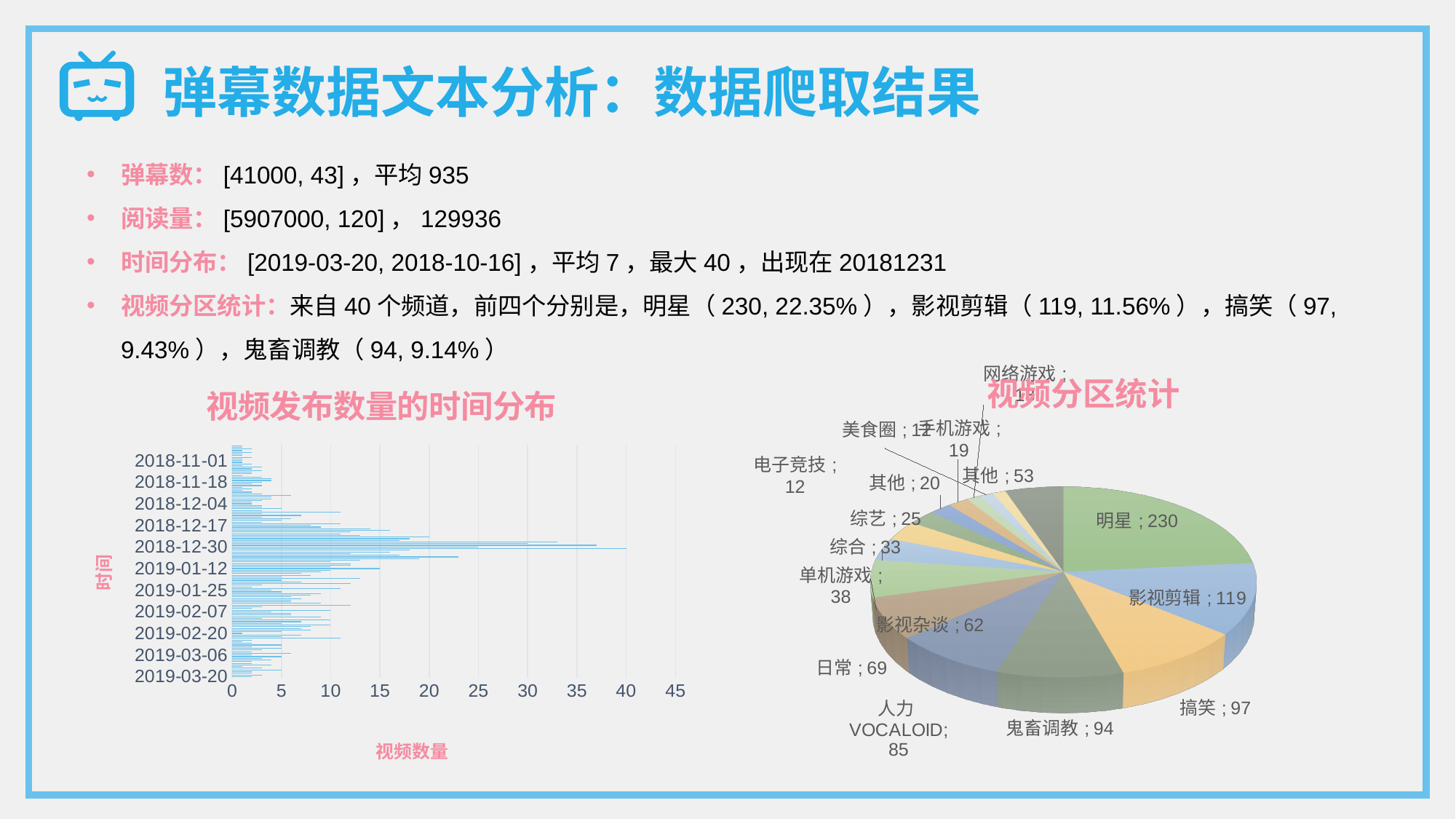

弹幕数据文本分析：数据爬取结果
弹幕数：[41000, 43]，平均935
阅读量：[5907000, 120]，129936
时间分布：[2019-03-20, 2018-10-16]，平均7，最大40，出现在20181231
视频分区统计：来自40个频道，前四个分别是，明星（230, 22.35%），影视剪辑（119, 11.56%），搞笑（97, 9.43%），鬼畜调教（94, 9.14%）

[unsupported chart]

### Chart: 视频发布数量的时间分布

| Category | 计数 |
|---|---|
| 2019-03-20 | 2.0 |
| 2019-03-19 | 3.0 |
| 2019-03-18 | 2.0 |
| 2019-03-17 | 2.0 |
| 2019-03-15 | 5.0 |
| 2019-03-14 | 3.0 |
| 2019-03-13 | 1.0 |
| 2019-03-12 | 4.0 |
| 2019-03-11 | 2.0 |
| 2019-03-10 | 2.0 |
| 2019-03-09 | 4.0 |
| 2019-03-08 | 3.0 |
| 2019-03-07 | 5.0 |
| 2019-03-06 | 2.0 |
| 2019-03-05 | 6.0 |
| 2019-03-04 | 2.0 |
| 2019-03-03 | 3.0 |
| 2019-03-02 | 5.0 |
| 2019-03-01 | 2.0 |
| 2019-02-28 | 5.0 |
| 2019-02-27 | 2.0 |
| 2019-02-26 | 1.0 |
| 2019-02-24 | 2.0 |
| 2019-02-23 | 11.0 |
| 2019-02-22 | 5.0 |
| 2019-02-21 | 7.0 |
| 2019-02-20 | 1.0 |
| 2019-02-19 | 5.0 |
| 2019-02-18 | 8.0 |
| 2019-02-17 | 7.0 |
| 2019-02-16 | 8.0 |
| 2019-02-15 | 10.0 |
| 2019-02-14 | 5.0 |
| 2019-02-13 | 7.0 |
| 2019-02-12 | 10.0 |
| 2019-02-11 | 3.0 |
| 2019-02-10 | 9.0 |
| 2019-02-09 | 6.0 |
| 2019-02-08 | 6.0 |
| 2019-02-07 | 4.0 |
| 2019-02-06 | 10.0 |
| 2019-02-05 | 2.0 |
| 2019-02-04 | 3.0 |
| 2019-02-03 | 12.0 |
| 2019-02-02 | 9.0 |
| 2019-02-01 | 6.0 |
| 2019-01-31 | 6.0 |
| 2019-01-30 | 7.0 |
| 2019-01-29 | 6.0 |
| 2019-01-28 | 8.0 |
| 2019-01-27 | 9.0 |
| 2019-01-26 | 5.0 |
| 2019-01-25 | 4.0 |
| 2019-01-24 | 11.0 |
| 2019-01-23 | 2.0 |
| 2019-01-22 | 3.0 |
| 2019-01-21 | 12.0 |
| 2019-01-20 | 7.0 |
| 2019-01-19 | 5.0 |
| 2019-01-18 | 13.0 |
| 2019-01-17 | 5.0 |
| 2019-01-16 | 8.0 |
| 2019-01-15 | 7.0 |
| 2019-01-14 | 9.0 |
| 2019-01-13 | 10.0 |
| 2019-01-12 | 15.0 |
| 2019-01-11 | 10.0 |
| 2019-01-10 | 12.0 |
| 2019-01-09 | 12.0 |
| 2019-01-08 | 10.0 |
| 2019-01-07 | 13.0 |
| 2019-01-06 | 19.0 |
| 2019-01-05 | 23.0 |
| 2019-01-04 | 17.0 |
| 2019-01-03 | 12.0 |
| 2019-01-02 | 16.0 |
| 2019-01-01 | 18.0 |
| 2018-12-31 | 40.0 |
| 2018-12-30 | 25.0 |
| 2018-12-29 | 37.0 |
| 2018-12-28 | 30.0 |
| 2018-12-27 | 33.0 |
| 2018-12-26 | 17.0 |
| 2018-12-25 | 18.0 |
| 2018-12-24 | 20.0 |
| 2018-12-23 | 13.0 |
| 2018-12-22 | 11.0 |
| 2018-12-21 | 12.0 |
| 2018-12-20 | 16.0 |
| 2018-12-19 | 14.0 |
| 2018-12-18 | 9.0 |
| 2018-12-17 | 8.0 |
| 2018-12-16 | 11.0 |
| 2018-12-15 | 3.0 |
| 2018-12-14 | 5.0 |
| 2018-12-13 | 6.0 |
| 2018-12-12 | 3.0 |
| 2018-12-11 | 7.0 |
| 2018-12-10 | 3.0 |
| 2018-12-09 | 11.0 |
| 2018-12-08 | 3.0 |
| 2018-12-07 | 5.0 |
| 2018-12-06 | 3.0 |
| 2018-12-05 | 3.0 |
| 2018-12-04 | 2.0 |
| 2018-12-03 | 2.0 |
| 2018-12-02 | 3.0 |
| 2018-12-01 | 4.0 |
| 2018-11-29 | 4.0 |
| 2018-11-28 | 6.0 |
| 2018-11-26 | 3.0 |
| 2018-11-25 | 2.0 |
| 2018-11-24 | 1.0 |
| 2018-11-23 | 2.0 |
| 2018-11-22 | 1.0 |
| 2018-11-21 | 3.0 |
| 2018-11-20 | 2.0 |
| 2018-11-18 | 3.0 |
| 2018-11-17 | 4.0 |
| 2018-11-16 | 4.0 |
| 2018-11-15 | 3.0 |
| 2018-11-13 | 1.0 |
| 2018-11-12 | 2.0 |
| 2018-11-11 | 2.0 |
| 2018-11-10 | 3.0 |
| 2018-11-09 | 2.0 |
| 2018-11-07 | 3.0 |
| 2018-11-06 | 1.0 |
| 2018-11-05 | 2.0 |
| 2018-11-04 | 1.0 |
| 2018-11-01 | 1.0 |
| 2018-10-29 | 1.0 |
| 2018-10-28 | 2.0 |
| 2018-10-25 | 1.0 |
| 2018-10-24 | 1.0 |
| 2018-10-23 | 2.0 |
| 2018-10-21 | 1.0 |
| 2018-10-19 | 2.0 |
| 2018-10-18 | 1.0 |
| 2018-10-16 | 1.0 |